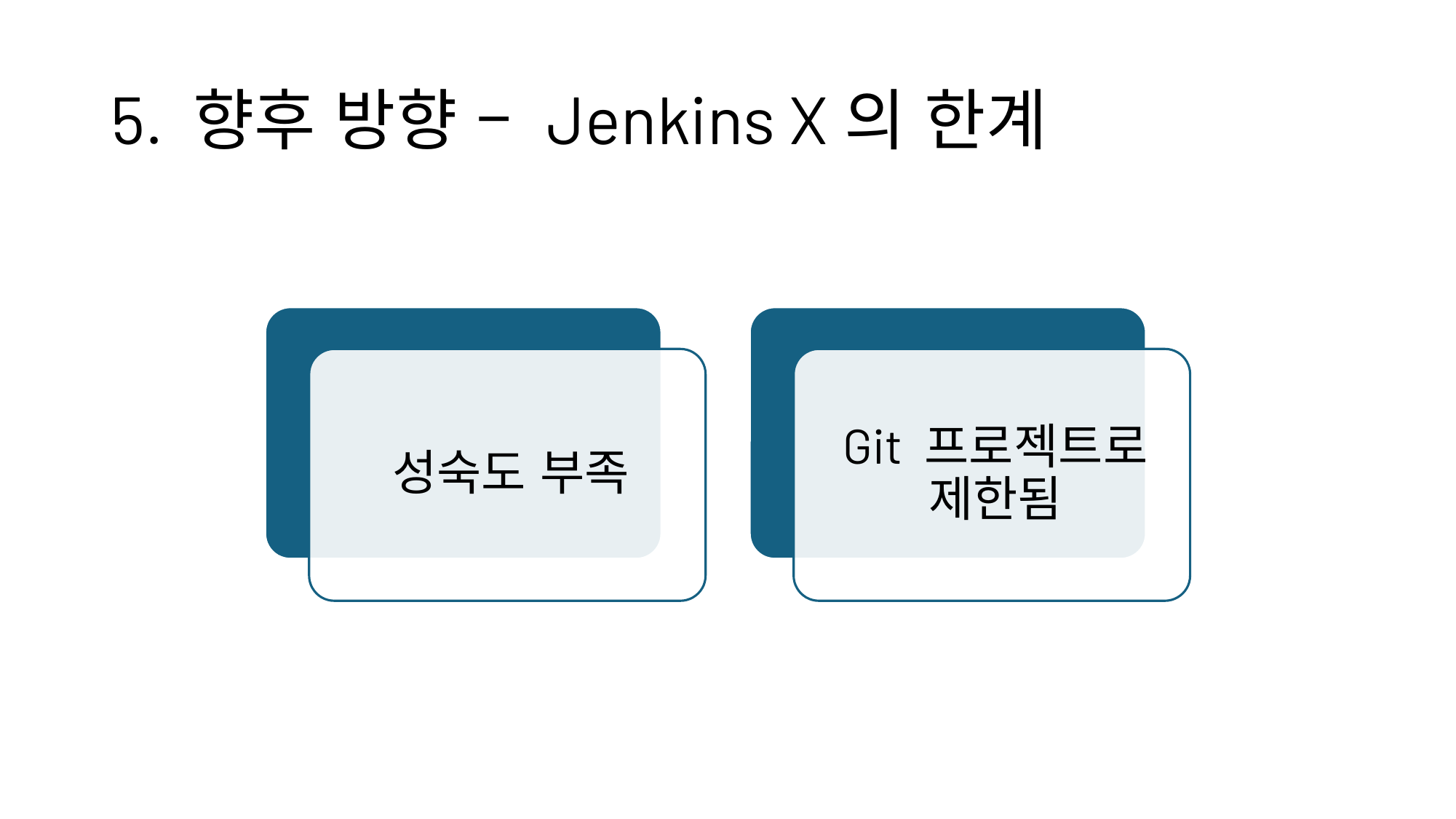

# 5. 향후 방향 – Jenkins X의 한계
성숙도 부족
Git 프로젝트로 제한됨